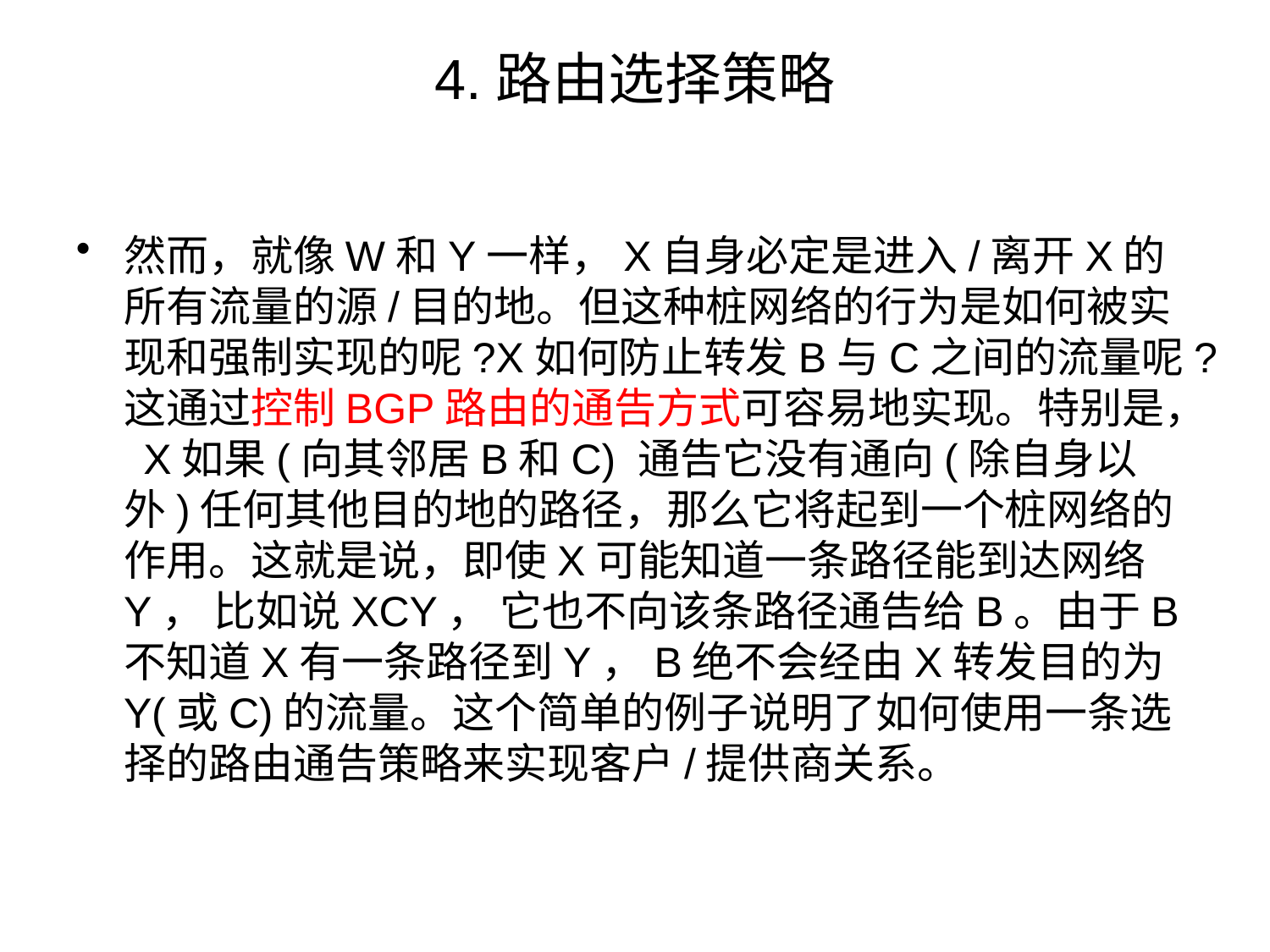

# 4.路由选择策略
然而，就像W和Y一样，X自身必定是进入/离开X的所有流量的源/目的地。但这种桩网络的行为是如何被实现和强制实现的呢?X如何防止转发B与C之间的流量呢?这通过控制BGP路由的通告方式可容易地实现。特别是， X如果(向其邻居B和C) 通告它没有通向(除自身以外)任何其他目的地的路径，那么它将起到一个桩网络的作用。这就是说，即使X可能知道一条路径能到达网络Y， 比如说XCY， 它也不向该条路径通告给B。由于B不知道X有一条路径到Y，B绝不会经由X转发目的为Y(或C)的流量。这个简单的例子说明了如何使用一条选择的路由通告策略来实现客户/提供商关系。